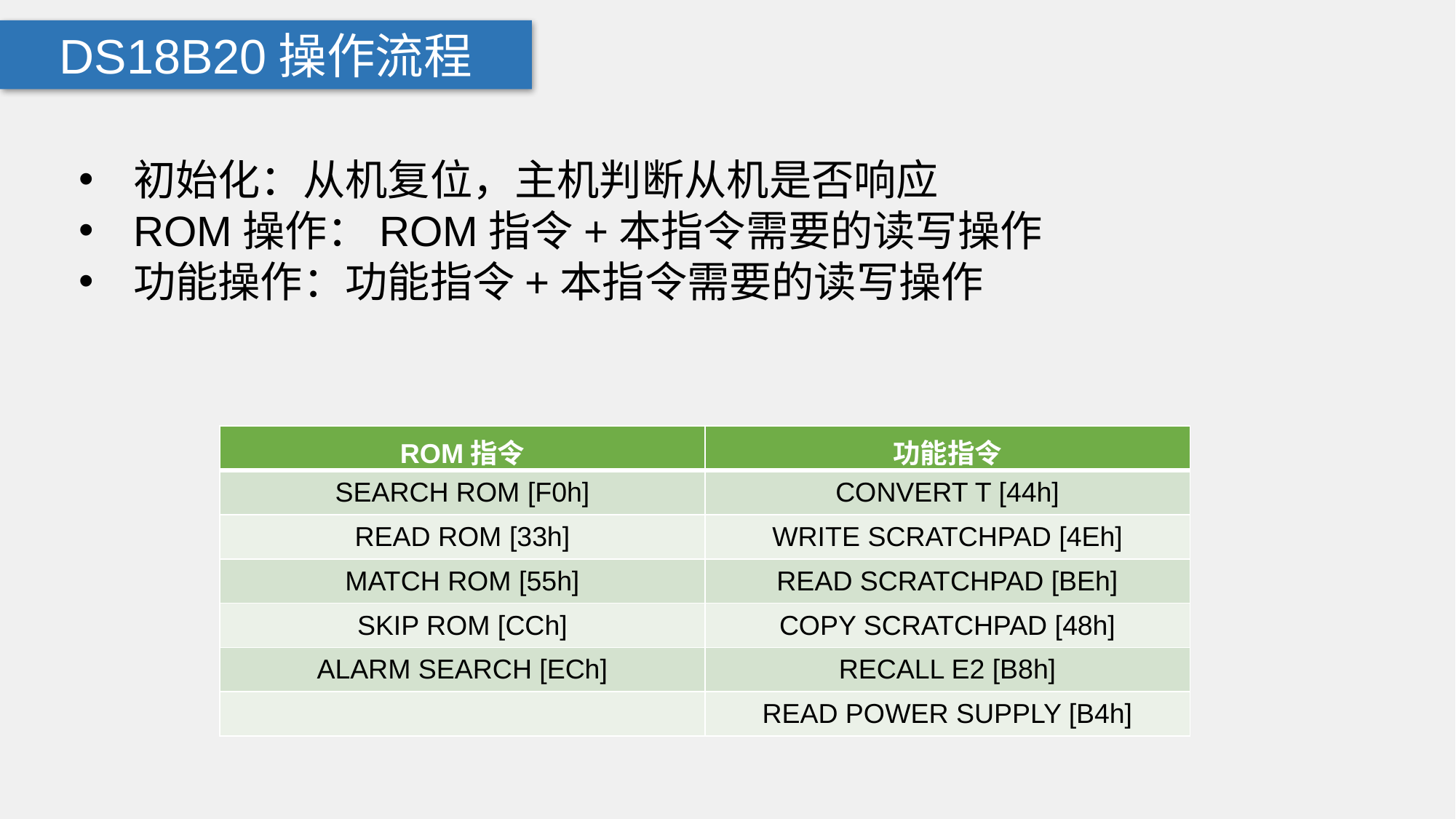

DS18B20操作流程
初始化：从机复位，主机判断从机是否响应
ROM操作：ROM指令+本指令需要的读写操作
功能操作：功能指令+本指令需要的读写操作
| ROM指令 | 功能指令 |
| --- | --- |
| SEARCH ROM [F0h] | CONVERT T [44h] |
| READ ROM [33h] | WRITE SCRATCHPAD [4Eh] |
| MATCH ROM [55h] | READ SCRATCHPAD [BEh] |
| SKIP ROM [CCh] | COPY SCRATCHPAD [48h] |
| ALARM SEARCH [ECh] | RECALL E2 [B8h] |
|  | READ POWER SUPPLY [B4h] |